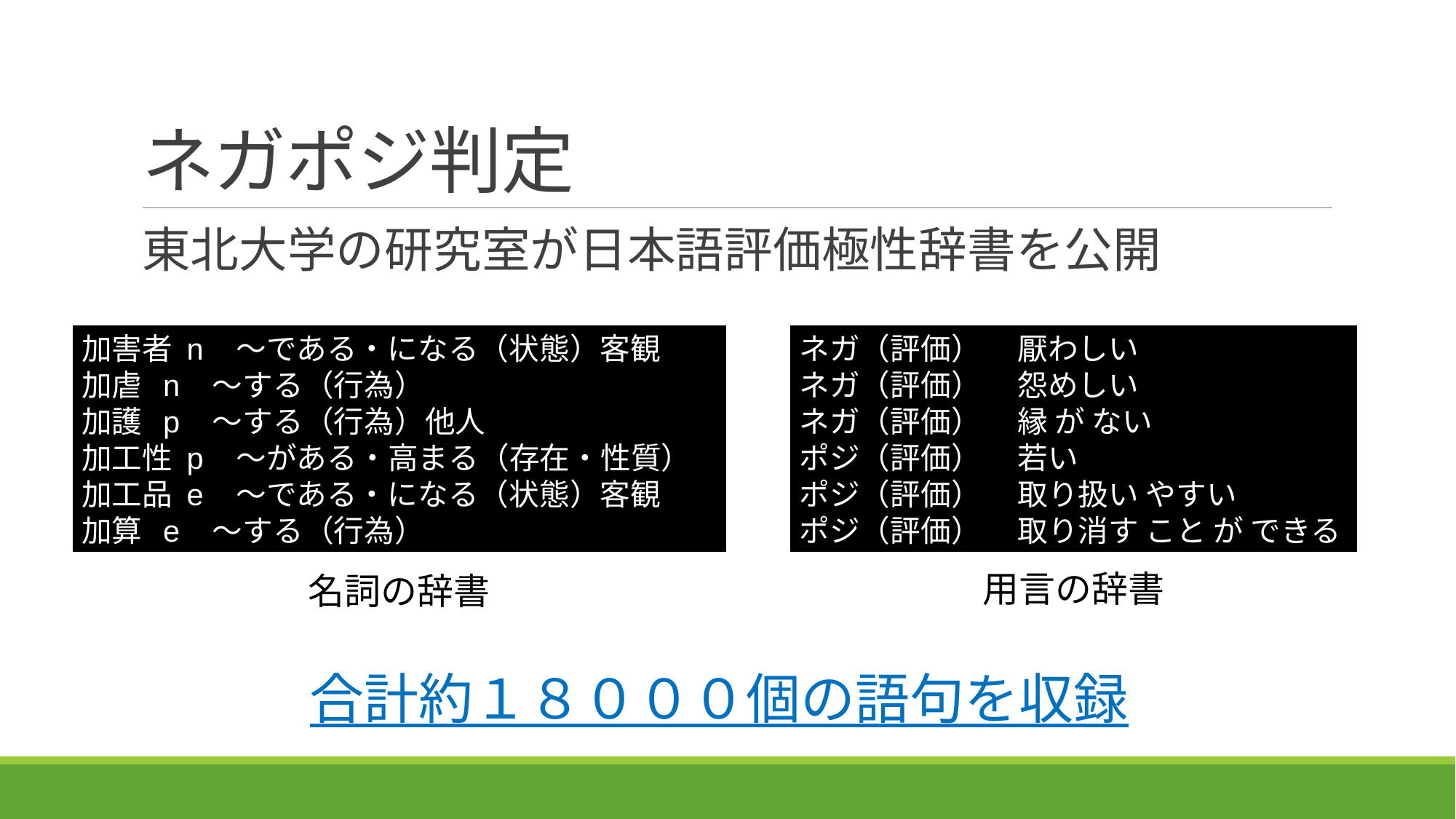

# ネガポジ判定
東北大学の研究室が日本語評価極性辞書を公開

加害者 n   〜である・になる（状態）客観
加虐  n   〜する（行為）
加護  p   〜する（行為）他人
加工性 p   〜がある・高まる（存在・性質）
加工品 e   〜である・になる（状態）客観
加算  e   〜する（行為）
ネガ（評価）	厭わしい
ネガ（評価）	怨めしい
ネガ（評価）	縁 が ない
ポジ（評価）	若い
ポジ（評価）	取り扱い やすい
ポジ（評価）	取り消す こと が できる
用言の辞書
名詞の辞書
合計約１８０００個の語句を収録